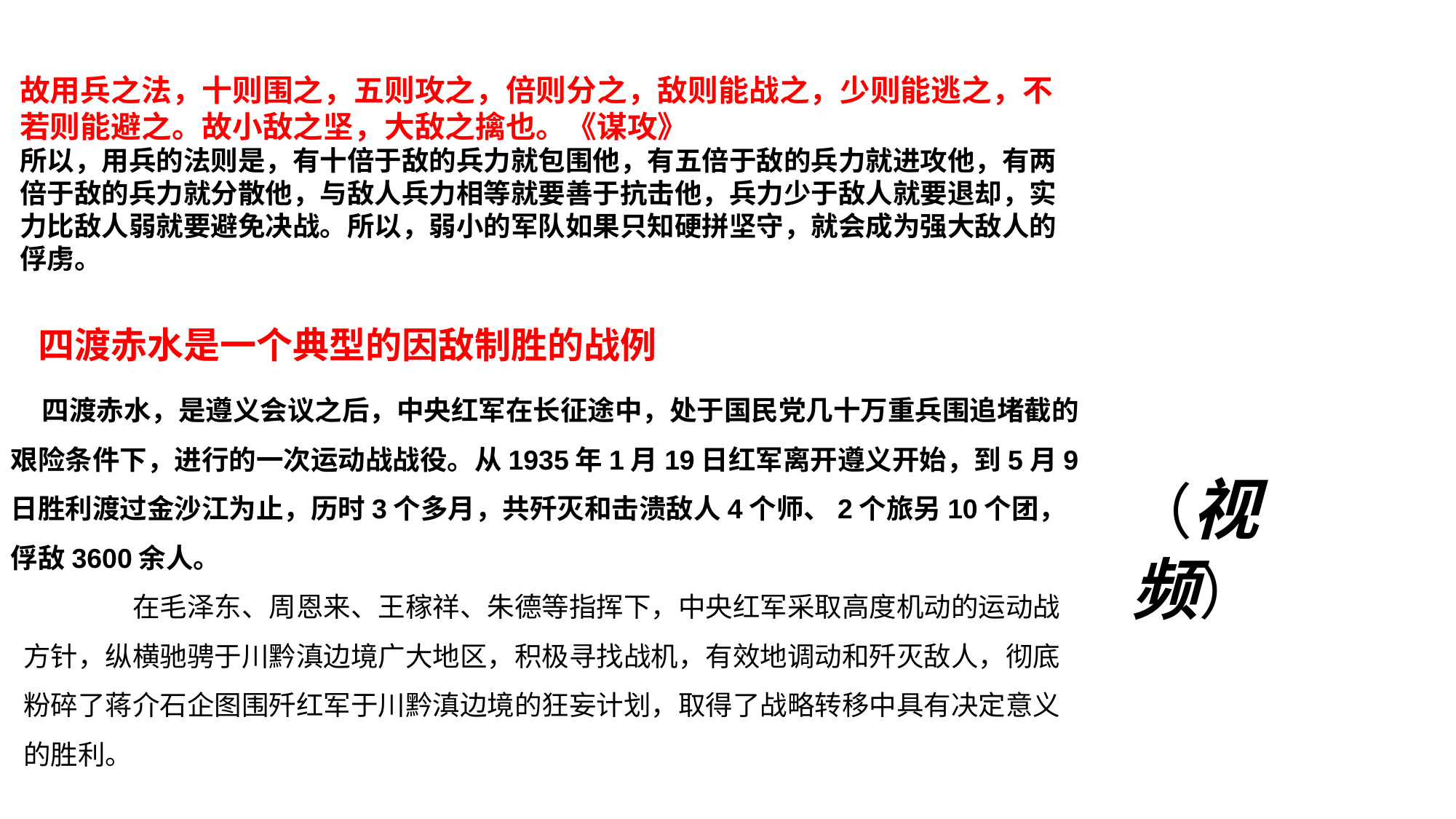

故用兵之法，十则围之，五则攻之，倍则分之，敌则能战之，少则能逃之，不若则能避之。故小敌之坚，大敌之擒也。《谋攻》
所以，用兵的法则是，有十倍于敌的兵力就包围他，有五倍于敌的兵力就进攻他，有两倍于敌的兵力就分散他，与敌人兵力相等就要善于抗击他，兵力少于敌人就要退却，实力比敌人弱就要避免决战。所以，弱小的军队如果只知硬拼坚守，就会成为强大敌人的俘虏。
四渡赤水是一个典型的因敌制胜的战例
    四渡赤水，是遵义会议之后，中央红军在长征途中，处于国民党几十万重兵围追堵截的艰险条件下，进行的一次运动战战役。从1935年1月19日红军离开遵义开始，到5月9日胜利渡过金沙江为止，历时3个多月，共歼灭和击溃敌人4个师、2个旅另10个团，俘敌3600余人。
（视频）
	在毛泽东、周恩来、王稼祥、朱德等指挥下，中央红军采取高度机动的运动战方针，纵横驰骋于川黔滇边境广大地区，积极寻找战机，有效地调动和歼灭敌人，彻底粉碎了蒋介石企图围歼红军于川黔滇边境的狂妄计划，取得了战略转移中具有决定意义的胜利。